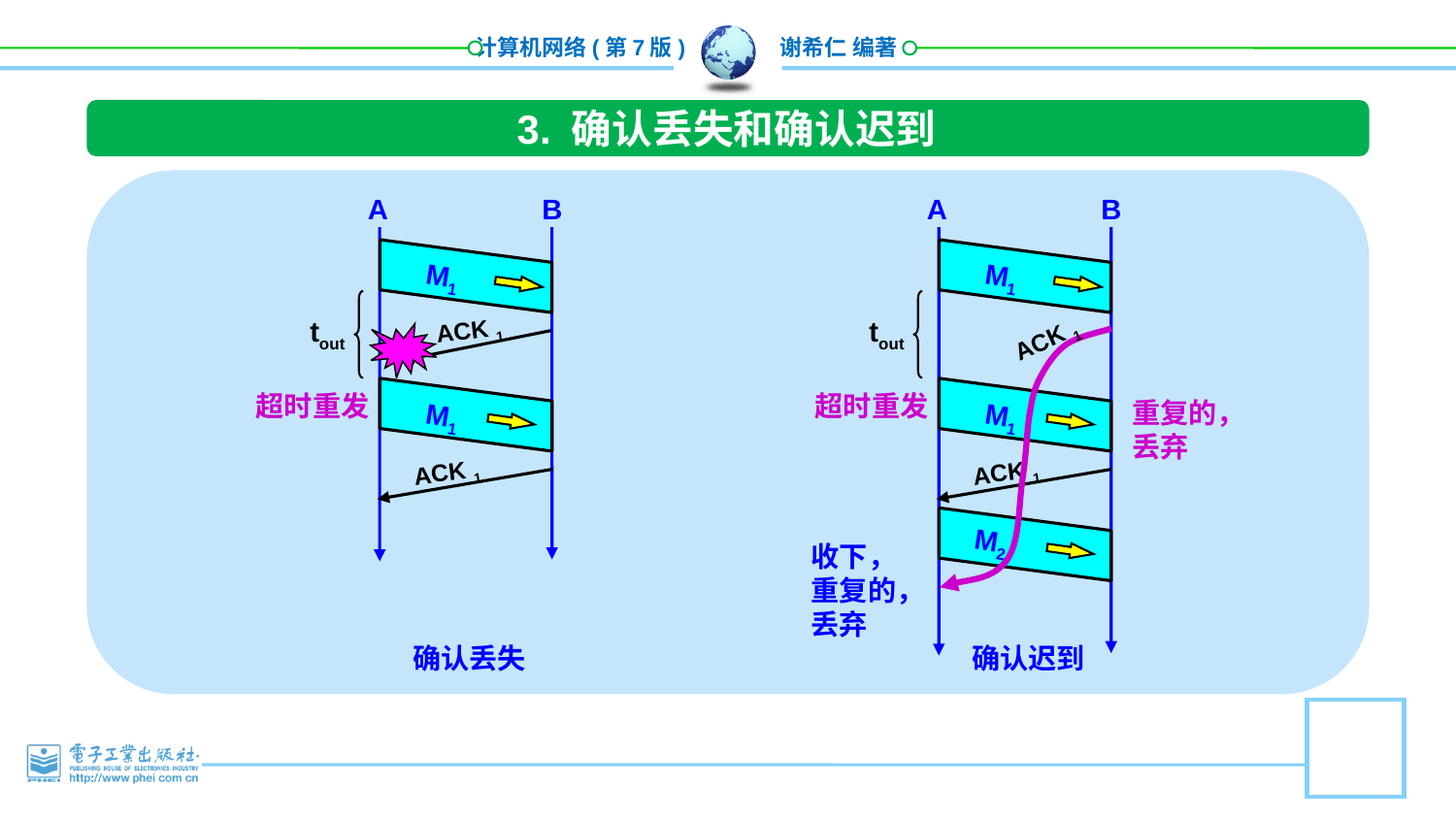

3. 确认丢失和确认迟到

A
B
A
B

M1

M1

tout

tout
ACK 1

ACK 1

M1

M1

超时重发
超时重发
重复的，
丢弃
ACK 1

ACK 1

M2

收下，
重复的，
丢弃
确认丢失
确认迟到